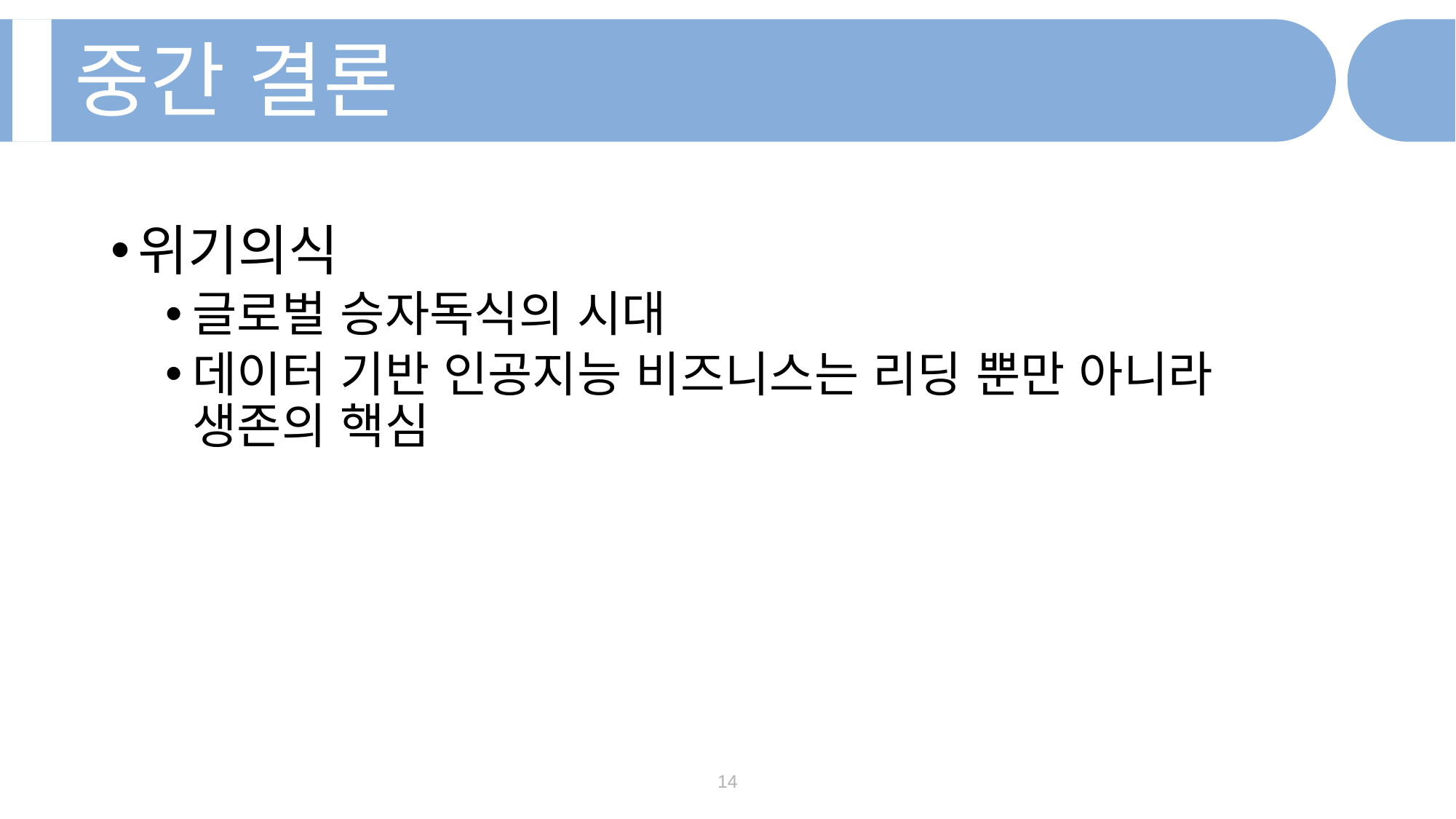

중간 결론
위기의식
글로벌 승자독식의 시대
데이터 기반 인공지능 비즈니스는 리딩 뿐만 아니라  생존의 핵심

14